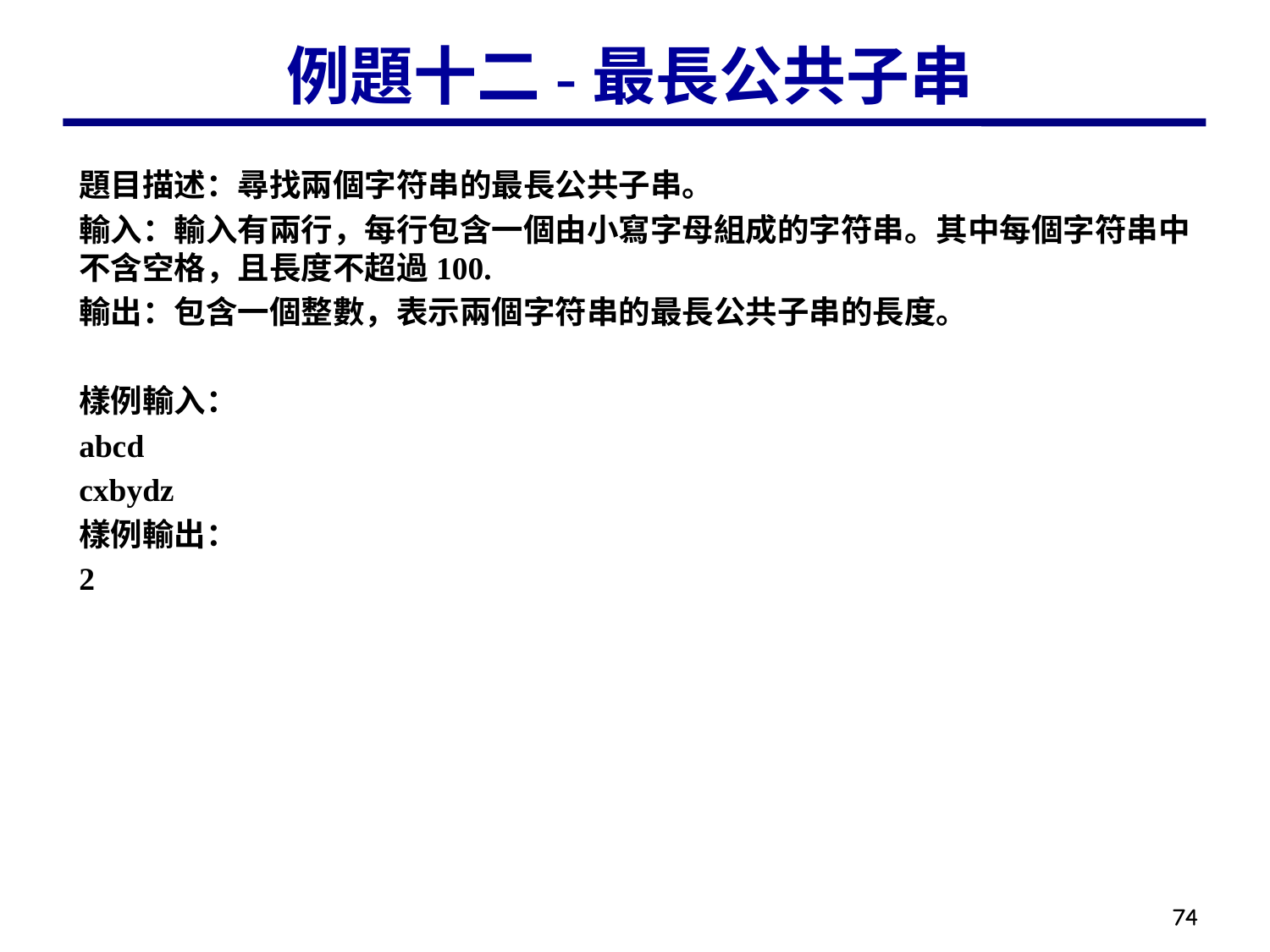

# 例題十二-最長公共子串
題目描述：尋找兩個字符串的最長公共子串。
輸入：輸入有兩行，每行包含一個由小寫字母組成的字符串。其中每個字符串中不含空格，且長度不超過100.
輸出：包含一個整數，表示兩個字符串的最長公共子串的長度。

樣例輸入：
abcd
cxbydz
樣例輸出：
2